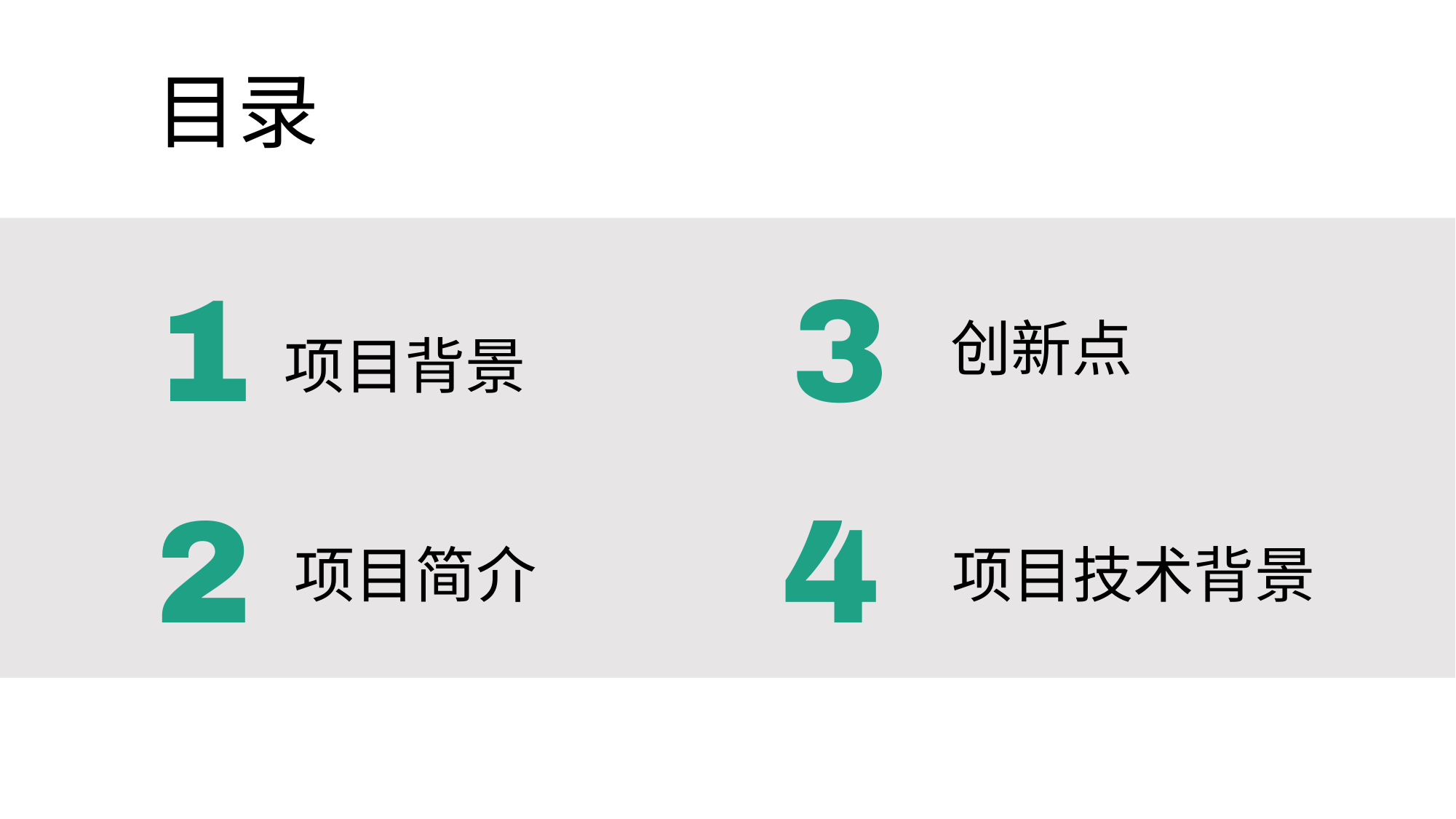

# 目录

3
1
创新点
项目背景
2
4
项目简介
项目技术背景